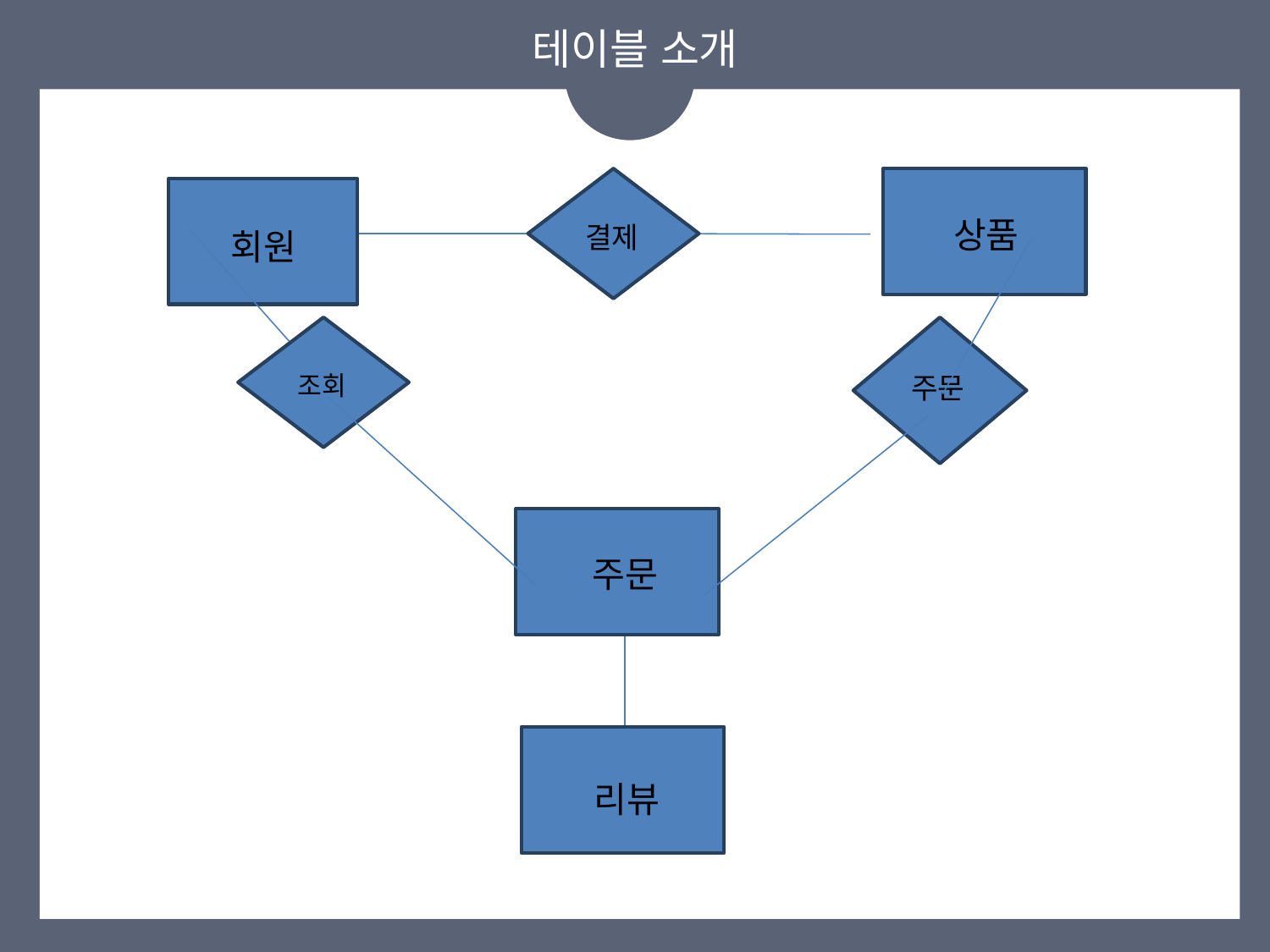

테이블 소개

결제

상품

회원

조회

주문

 주문

 리뷰